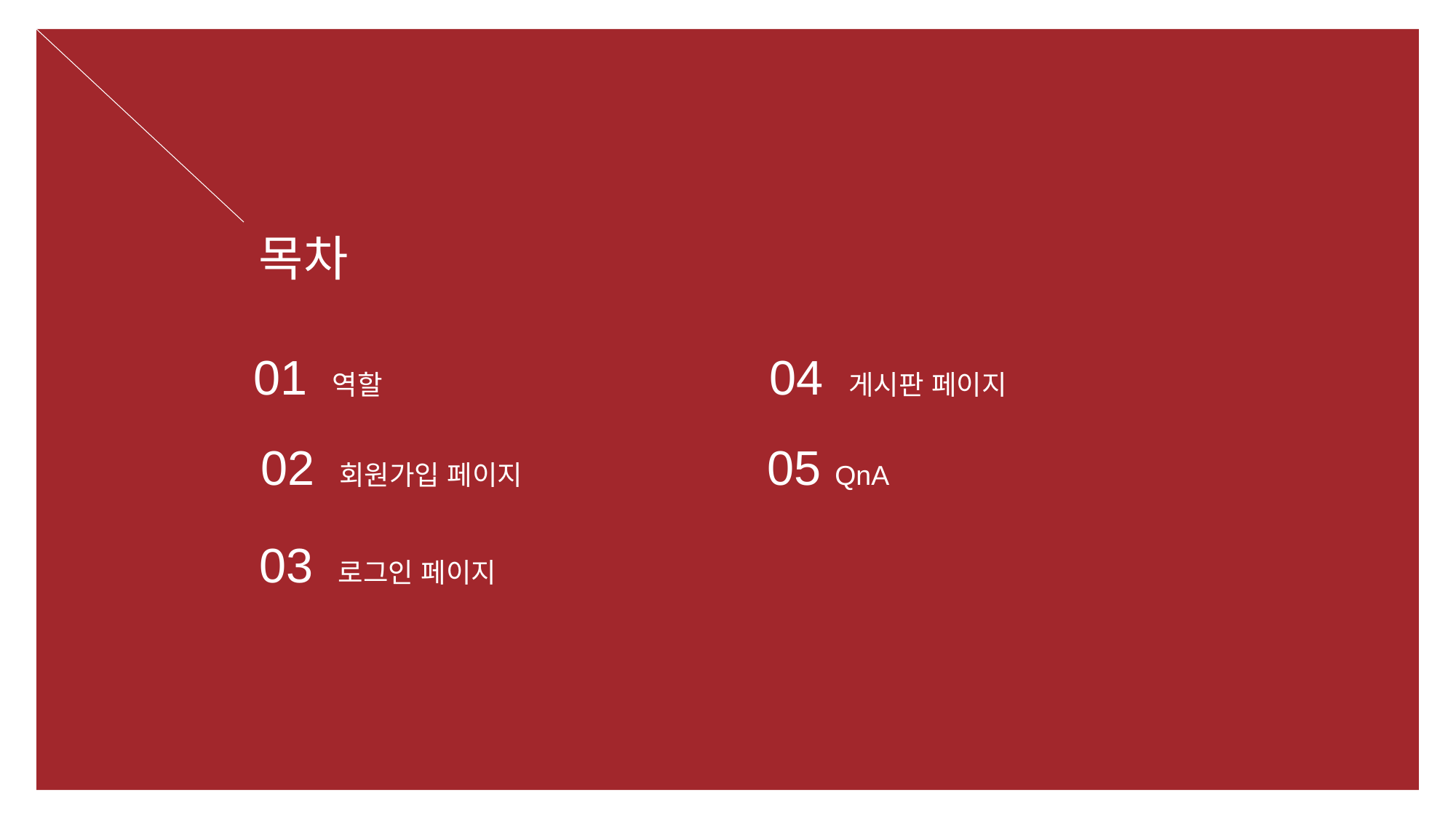

목차
01 역할
04 게시판 페이지
02 회원가입 페이지
05 QnA
03 로그인 페이지